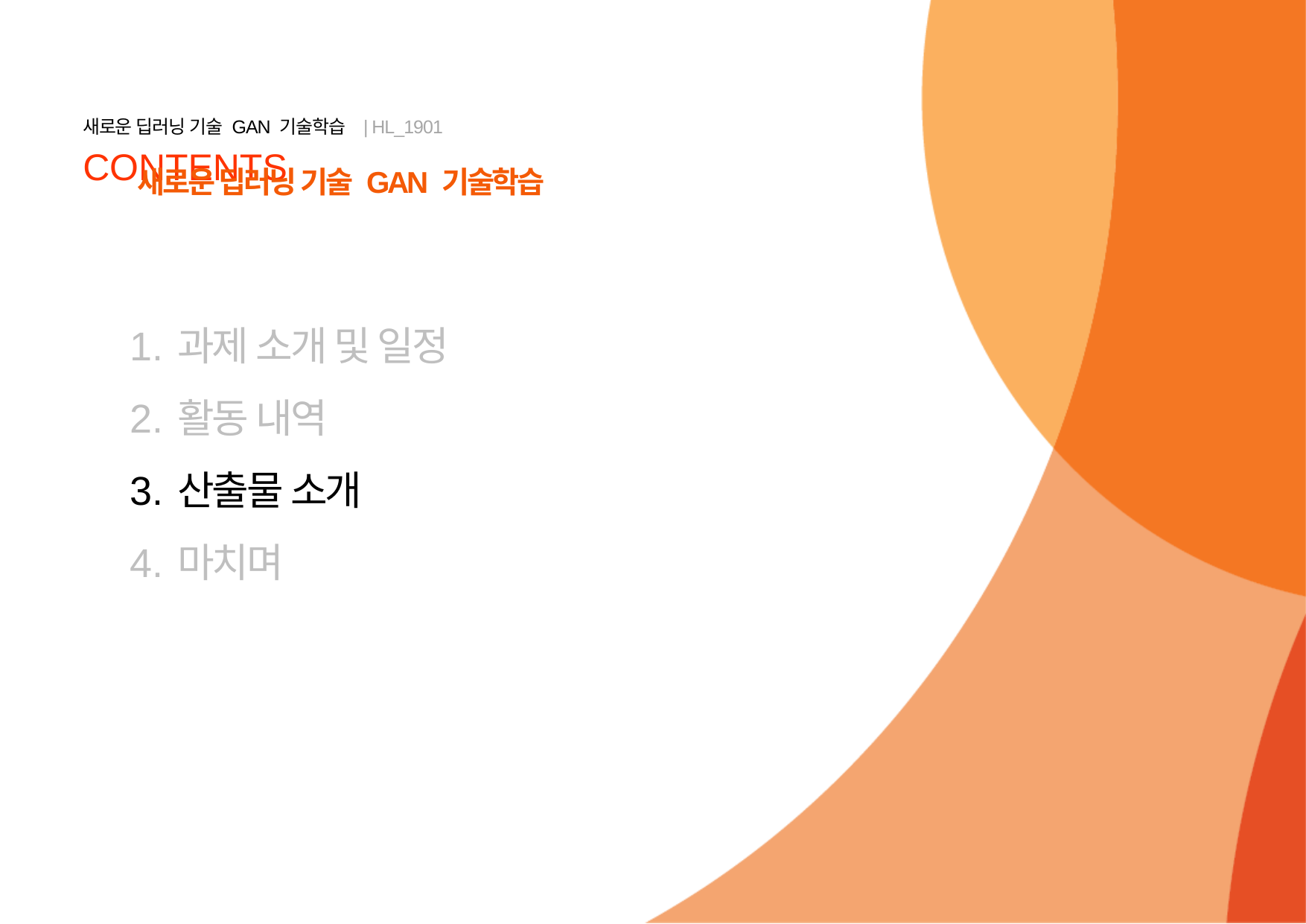

새로운 딥러닝 기술 GAN 기술학습
과제 소개 및 일정
활동 내역
산출물 소개
마치며